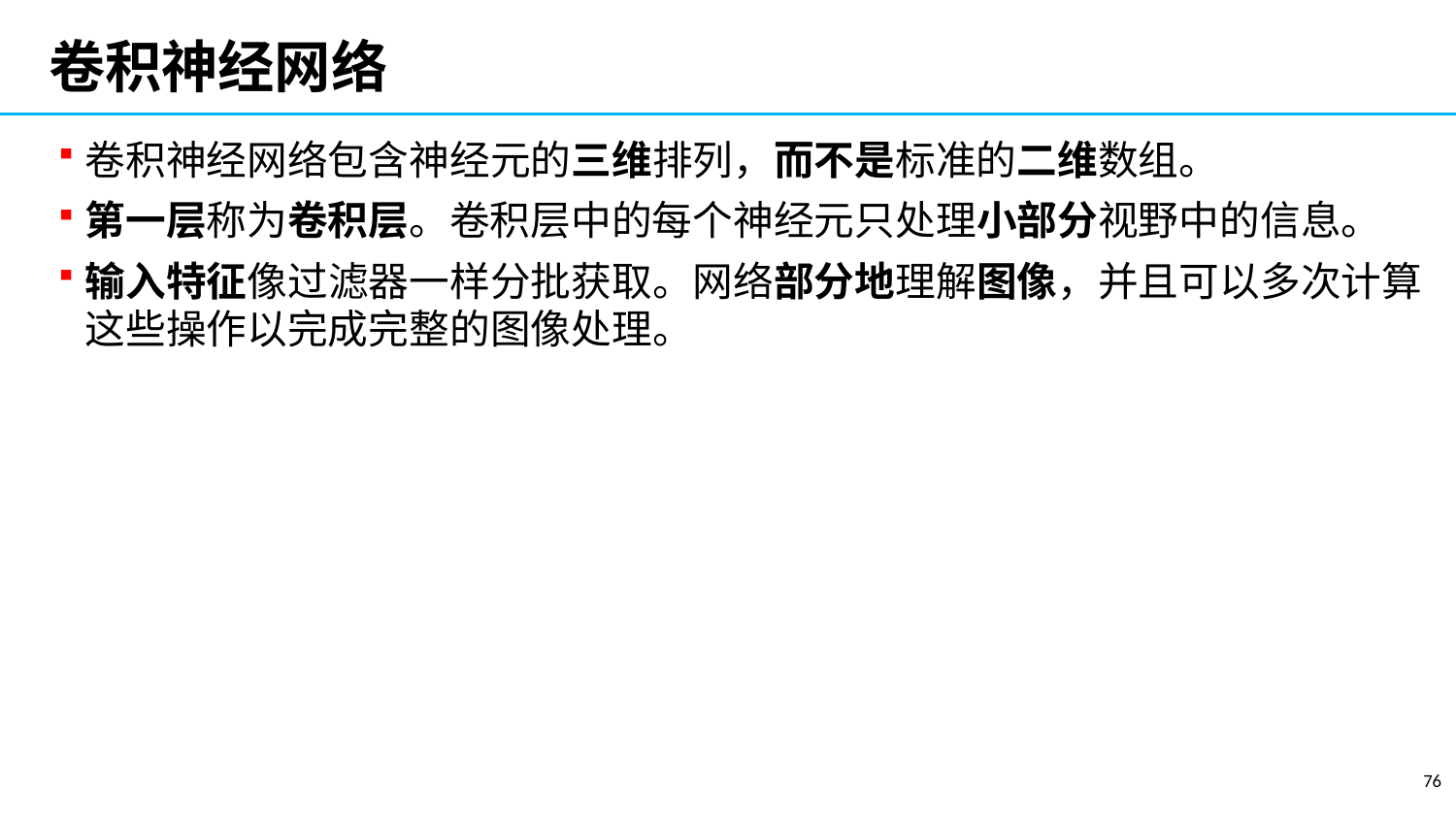

# 卷积神经网络
卷积神经网络包含神经元的三维排列，而不是标准的二维数组。
第一层称为卷积层。卷积层中的每个神经元只处理小部分视野中的信息。
输入特征像过滤器一样分批获取。网络部分地理解图像，并且可以多次计算这些操作以完成完整的图像处理。

76